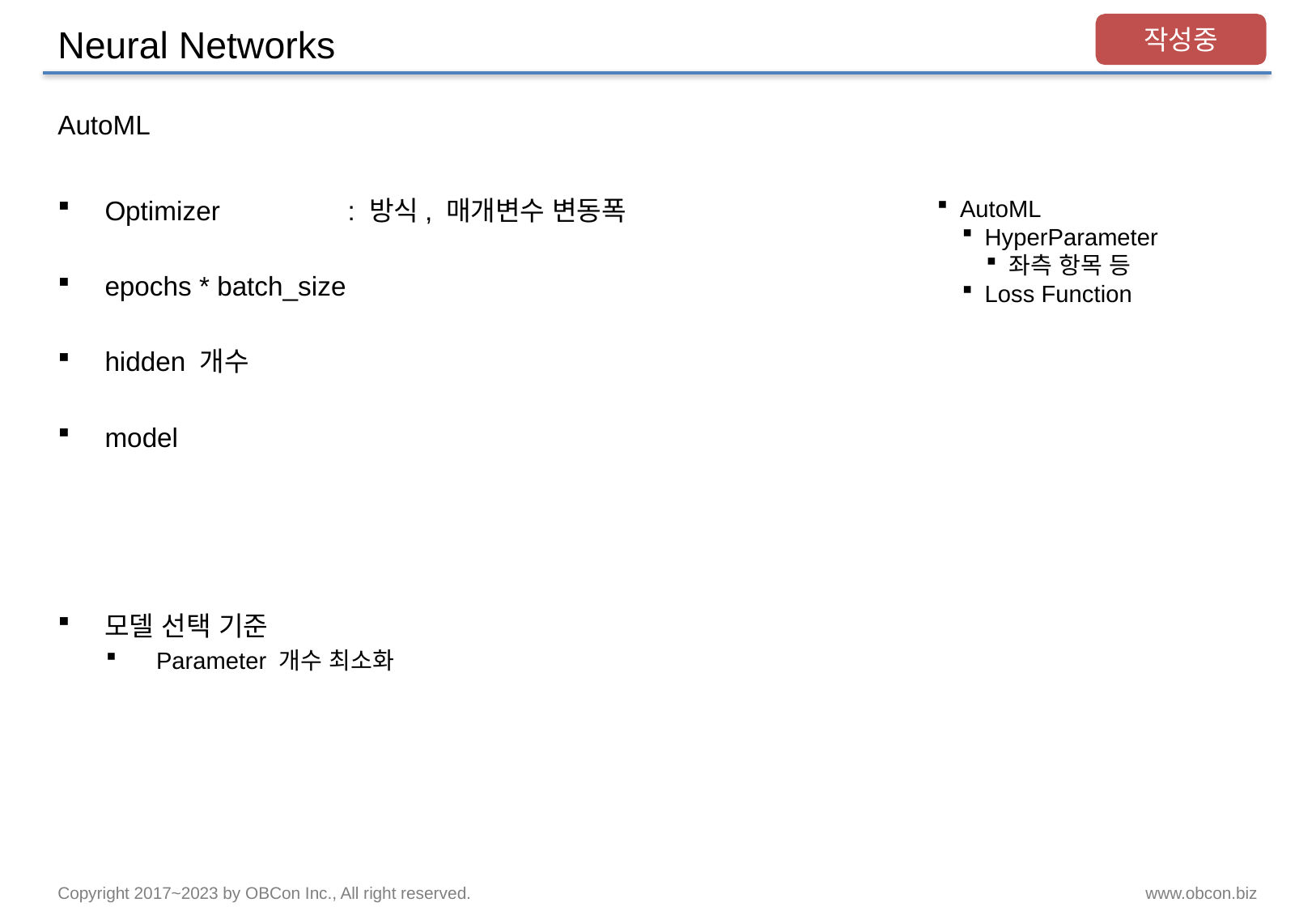

# Neural Networks
작성중
AutoML
Optimizer		: 방식, 매개변수 변동폭

epochs * batch_size

hidden 개수

model

모델 선택 기준
Parameter 개수 최소화

AutoML
HyperParameter
좌측 항목 등
Loss Function